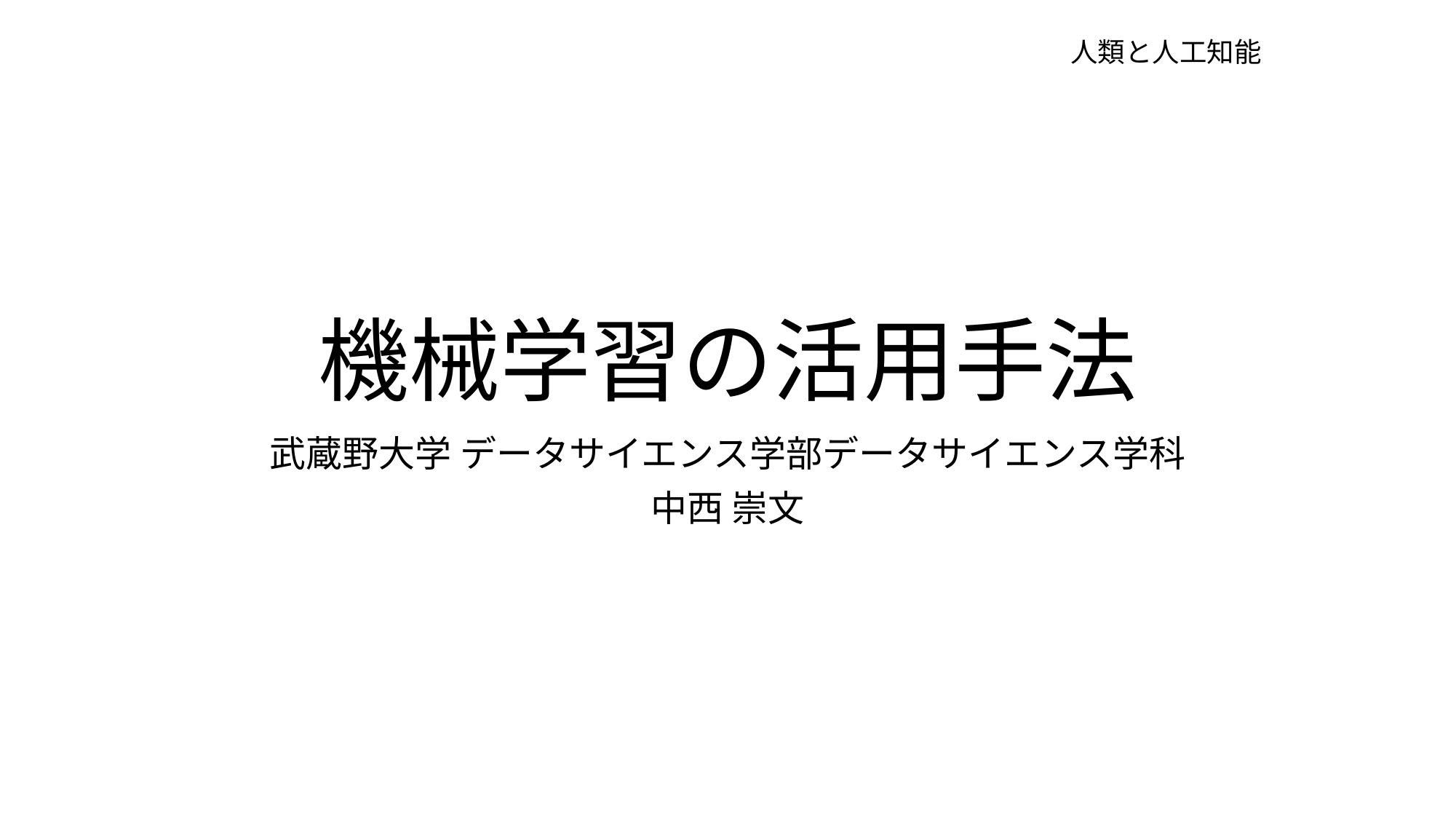

人類と人工知能
# 機械学習の活用手法
武蔵野大学 データサイエンス学部データサイエンス学科
中西 崇文